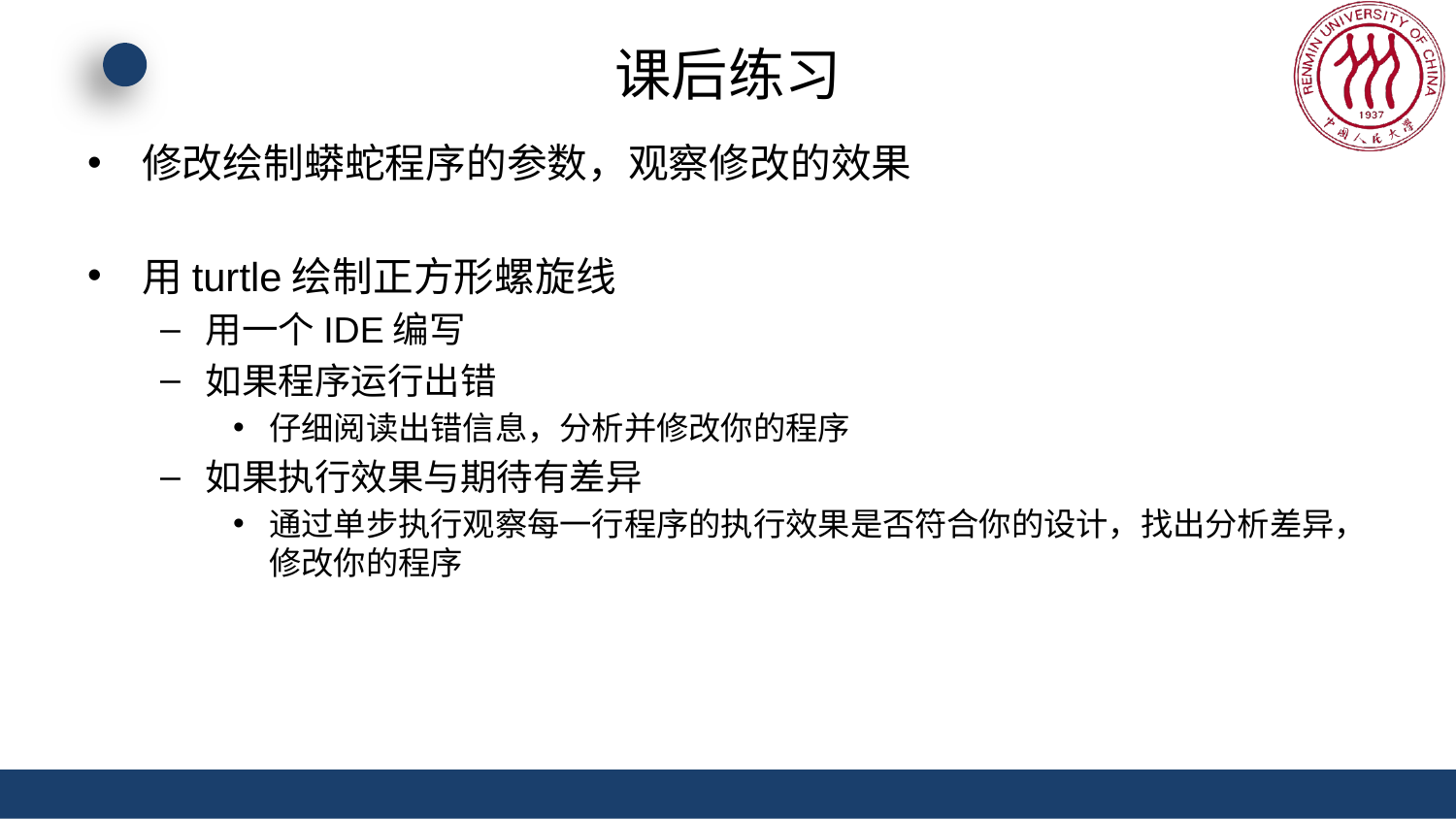

# 课后练习
修改绘制蟒蛇程序的参数，观察修改的效果

用turtle绘制正方形螺旋线
用一个IDE编写
如果程序运行出错
仔细阅读出错信息，分析并修改你的程序
如果执行效果与期待有差异
通过单步执行观察每一行程序的执行效果是否符合你的设计，找出分析差异，修改你的程序